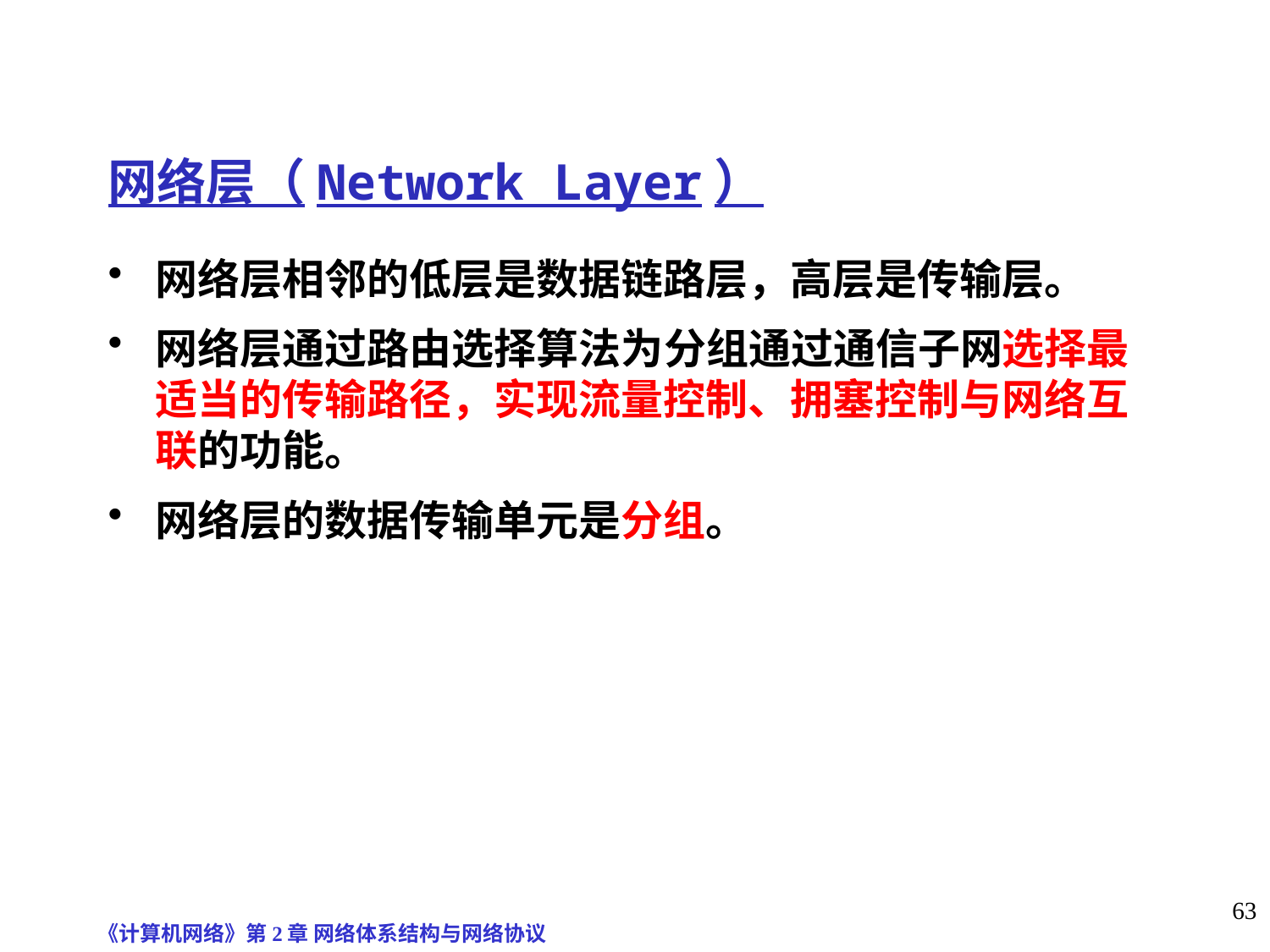

# 网络层（Network Layer）
网络层相邻的低层是数据链路层，高层是传输层。
网络层通过路由选择算法为分组通过通信子网选择最适当的传输路径，实现流量控制、拥塞控制与网络互联的功能。
网络层的数据传输单元是分组。

《计算机网络》第2章 网络体系结构与网络协议
63